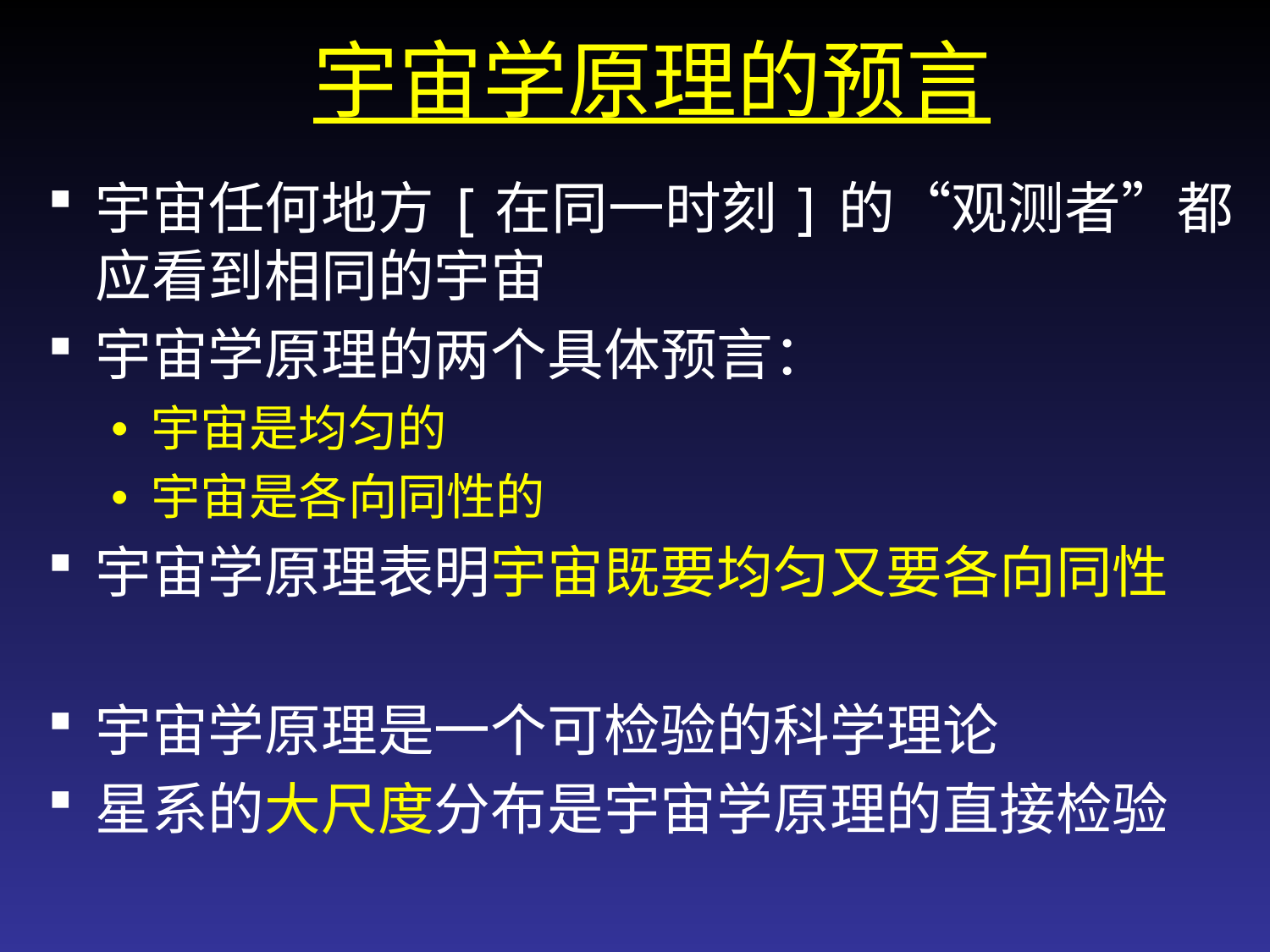

宇宙学原理的预言
宇宙任何地方[在同一时刻]的“观测者”都应看到相同的宇宙
宇宙学原理的两个具体预言：
宇宙是均匀的
宇宙是各向同性的
宇宙学原理表明宇宙既要均匀又要各向同性

宇宙学原理是一个可检验的科学理论
星系的大尺度分布是宇宙学原理的直接检验